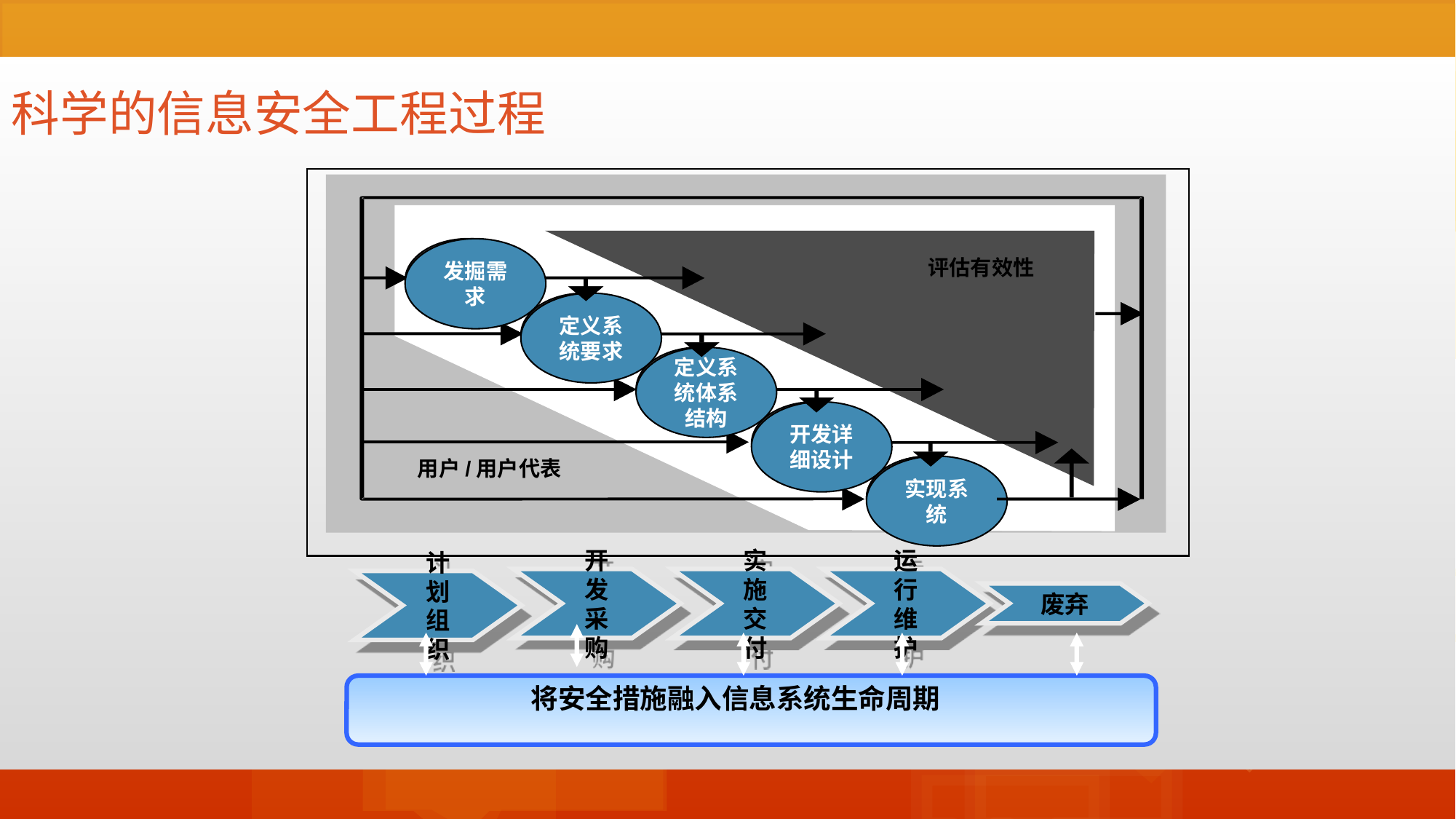

科学的信息安全工程过程

DISCOVER
NEEDS

DEFINE
SYSTEM
REQUIREMENTS

DESIGN
SYSTEM
ARCHITECTURE

DEVELOP
DETAILED
DESIGN

IMPLEMENT
SYSTEM
发掘需求
评估有效性

定义系统要求

定义系统体系结构

开发详细设计

用户/用户代表

实现系统

开发采购
实施交付
运行维护
计划组织
废弃

将安全措施融入信息系统生命周期